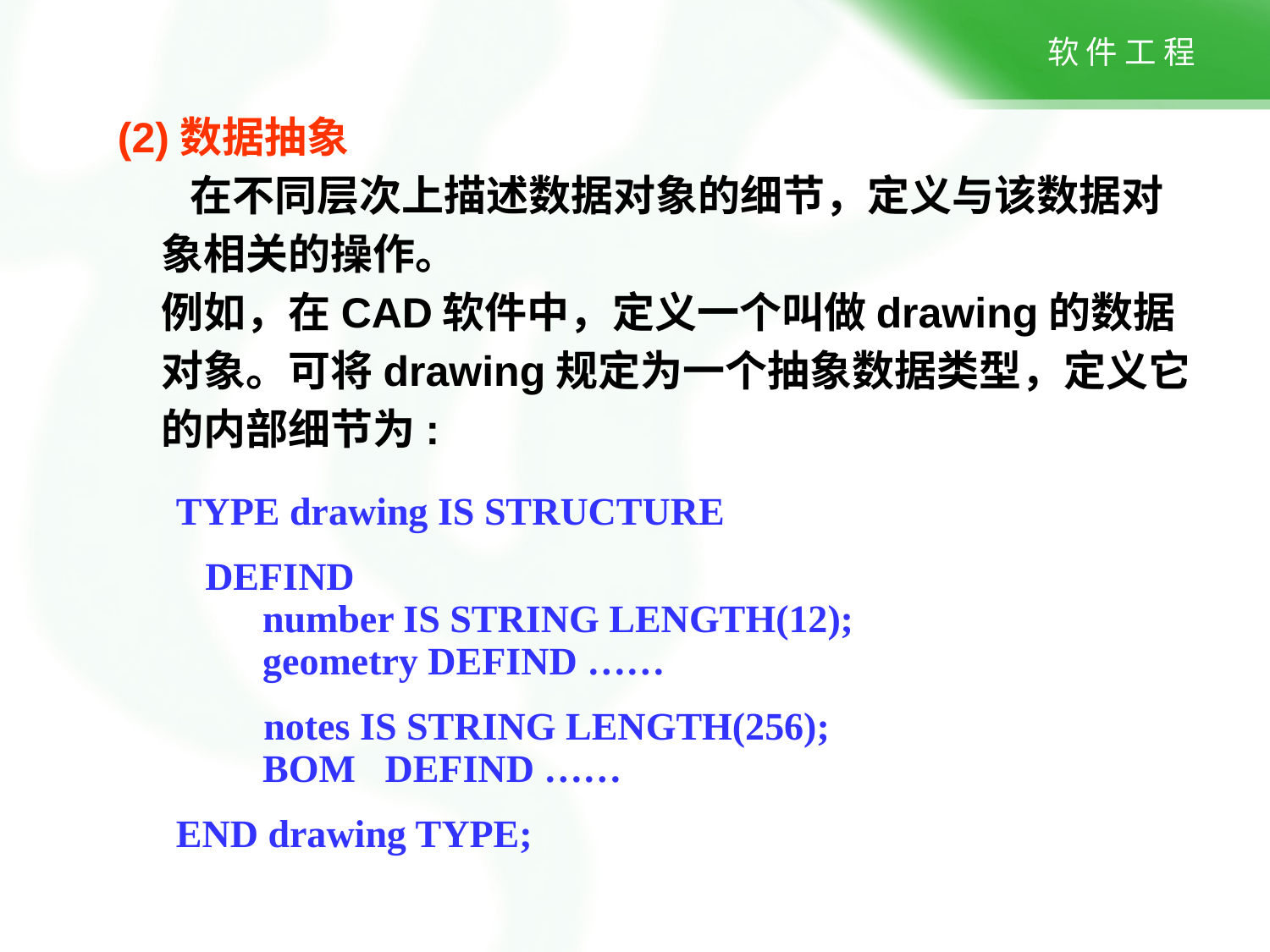

(2)数据抽象
   在不同层次上描述数据对象的细节，定义与该数据对象相关的操作。
例如，在CAD软件中，定义一个叫做drawing的数据对象。可将drawing规定为一个抽象数据类型，定义它的内部细节为:
TYPE drawing IS STRUCTURE
   DEFIND
    number IS STRING LENGTH(12);
    geometry DEFIND ……
         notes IS STRING LENGTH(256);
    BOM   DEFIND ……
END drawing TYPE;